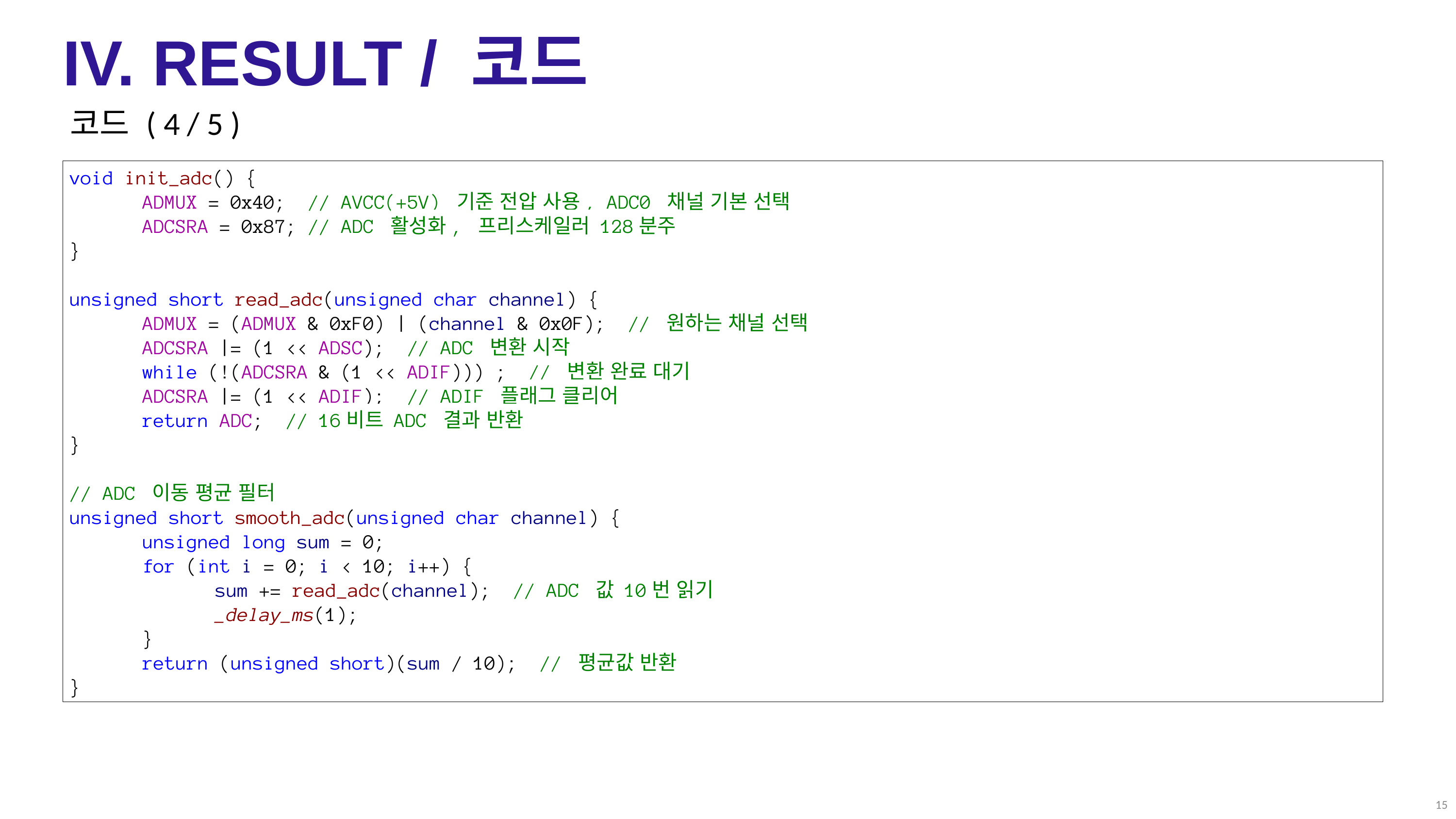

IV. RESULT / 코드
코드 ( 4 / 5 )
void init_adc() {
	ADMUX = 0x40;  // AVCC(+5V) 기준 전압 사용, ADC0 채널 기본 선택
	ADCSRA = 0x87; // ADC 활성화, 프리스케일러 128분주
}

unsigned short read_adc(unsigned char channel) {
	ADMUX = (ADMUX & 0xF0) | (channel & 0x0F);  // 원하는 채널 선택
	ADCSRA |= (1 << ADSC);  // ADC 변환 시작
	while (!(ADCSRA & (1 << ADIF))) ;  // 변환 완료 대기
	ADCSRA |= (1 << ADIF);  // ADIF 플래그 클리어
	return ADC;  // 16비트 ADC 결과 반환
}

// ADC 이동 평균 필터
unsigned short smooth_adc(unsigned char channel) {
	unsigned long sum = 0;
	for (int i = 0; i < 10; i++) {
		sum += read_adc(channel);  // ADC 값 10번 읽기
		_delay_ms(1);
	}
	return (unsigned short)(sum / 10);  // 평균값 반환
}
15